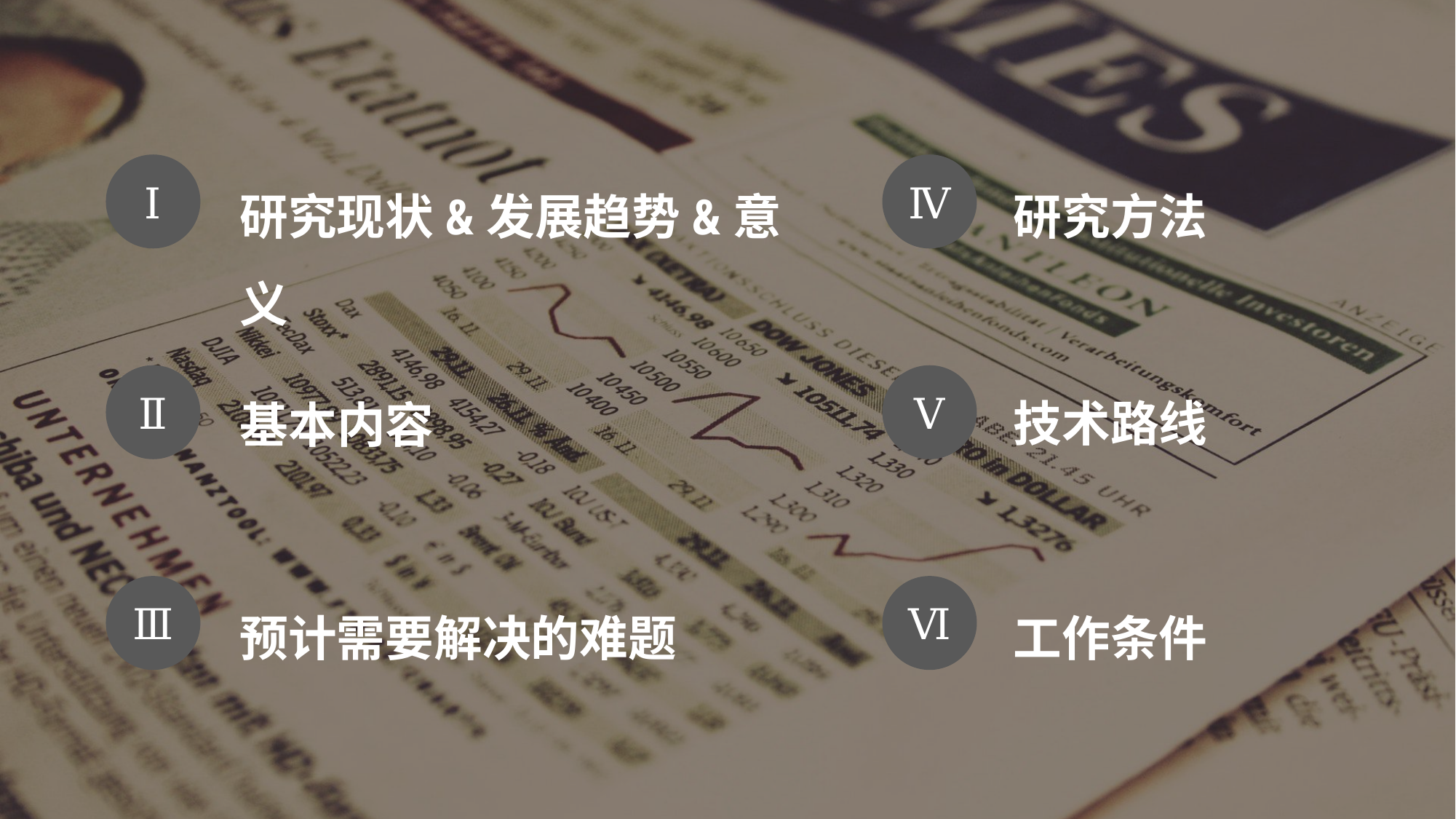

研究现状&发展趋势&意义
研究方法
Ⅰ
Ⅳ
技术路线
基本内容
Ⅱ
Ⅴ
预计需要解决的难题

工作条件
Ⅲ
Ⅵ